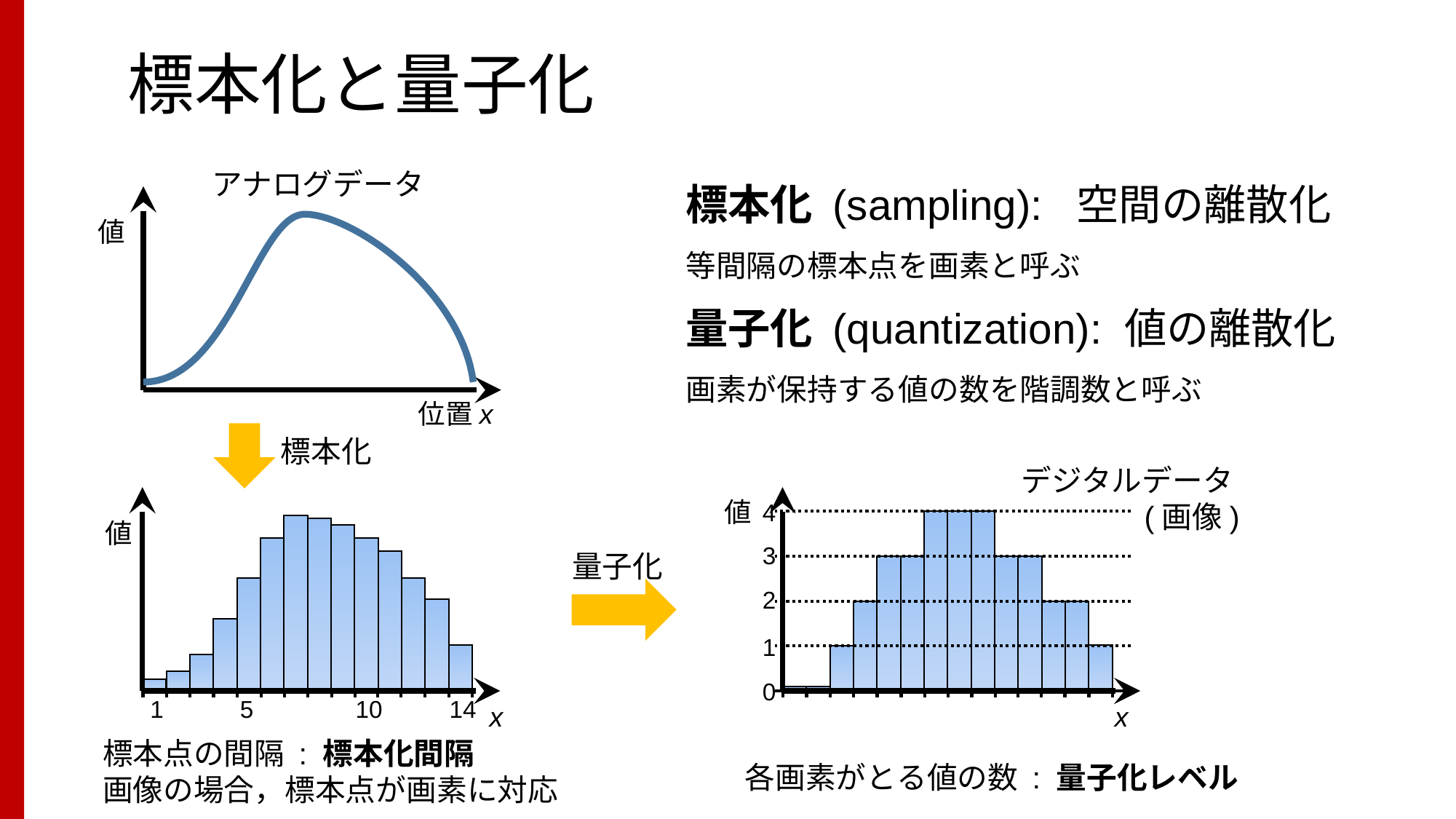

# 標本化と量子化
アナログデータ

値
位置x
標本化 (sampling):  空間の離散化
等間隔の標本点を画素と呼ぶ
量子化 (quantization): 値の離散化
画素が保持する値の数を階調数と呼ぶ

標本化
デジタルデータ
(画像)
値

1
5
10
14
x
値
4
3
2
1
0
x

量子化

標本点の間隔 : 標本化間隔
画像の場合，標本点が画素に対応
各画素がとる値の数 : 量子化レベル